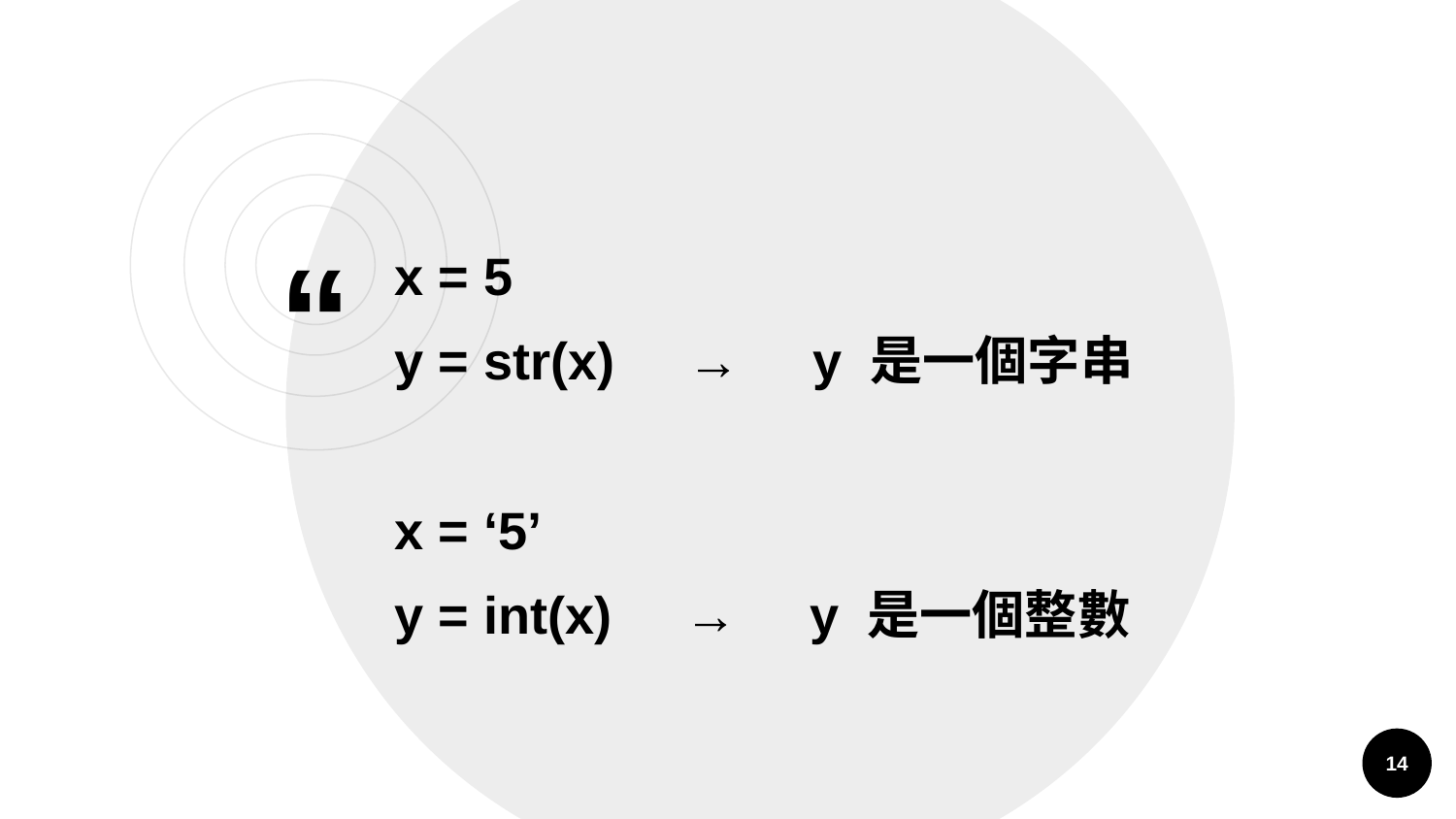

x = 5
y = str(x)     →     y 是一個字串

x = ‘5’
y = int(x)     →     y 是一個整數
14